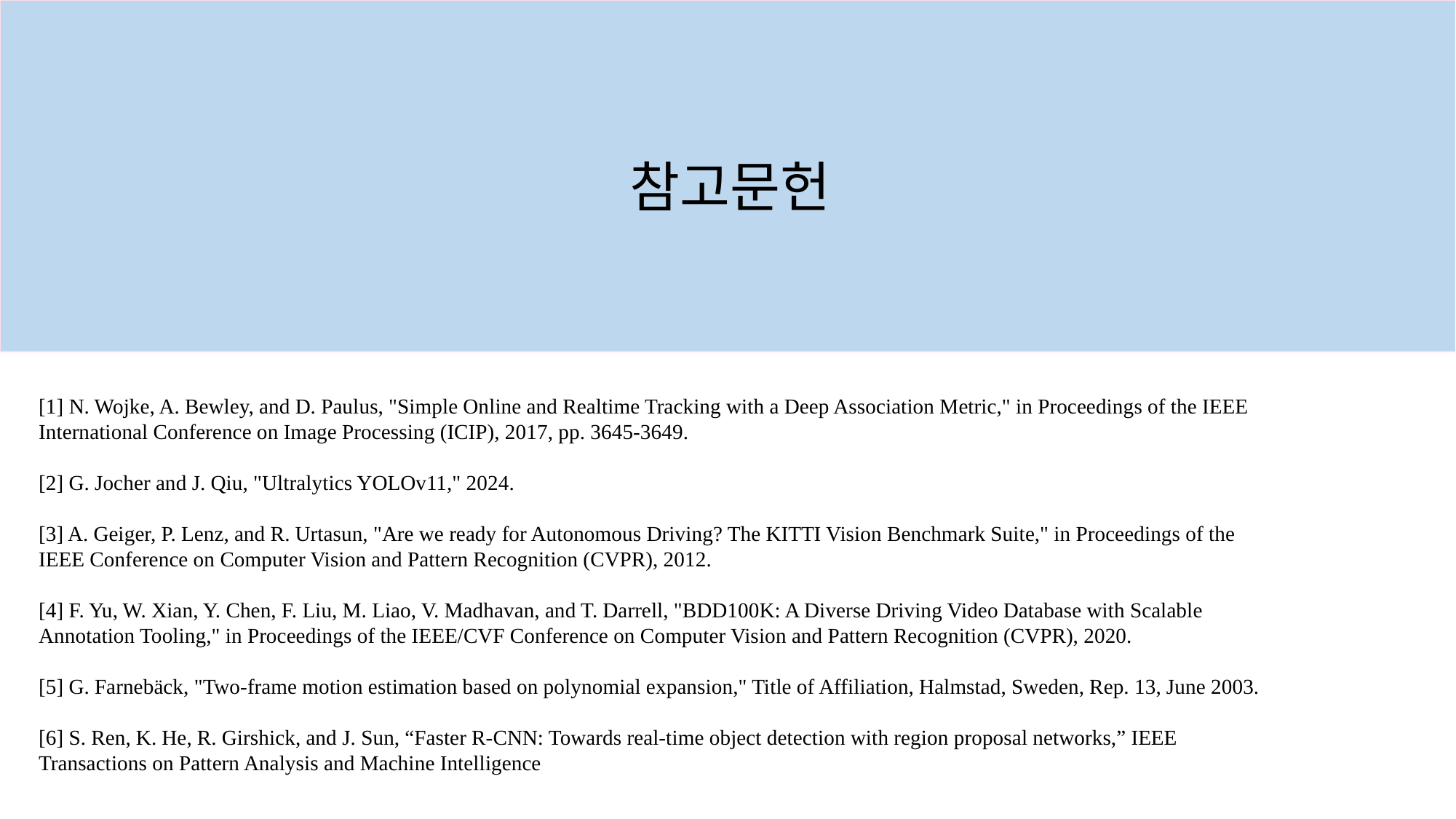

참고문헌
[1] N. Wojke, A. Bewley, and D. Paulus, "Simple Online and Realtime Tracking with a Deep Association Metric," in Proceedings of the IEEE International Conference on Image Processing (ICIP), 2017, pp. 3645-3649.

[2] G. Jocher and J. Qiu, "Ultralytics YOLOv11," 2024.

[3] A. Geiger, P. Lenz, and R. Urtasun, "Are we ready for Autonomous Driving? The KITTI Vision Benchmark Suite," in Proceedings of the IEEE Conference on Computer Vision and Pattern Recognition (CVPR), 2012.

[4] F. Yu, W. Xian, Y. Chen, F. Liu, M. Liao, V. Madhavan, and T. Darrell, "BDD100K: A Diverse Driving Video Database with Scalable Annotation Tooling," in Proceedings of the IEEE/CVF Conference on Computer Vision and Pattern Recognition (CVPR), 2020.

[5] G. Farnebäck, "Two-frame motion estimation based on polynomial expansion," Title of Affiliation, Halmstad, Sweden, Rep. 13, June 2003.

[6] S. Ren, K. He, R. Girshick, and J. Sun, “Faster R-CNN: Towards real-time object detection with region proposal networks,” IEEE Transactions on Pattern Analysis and Machine Intelligence